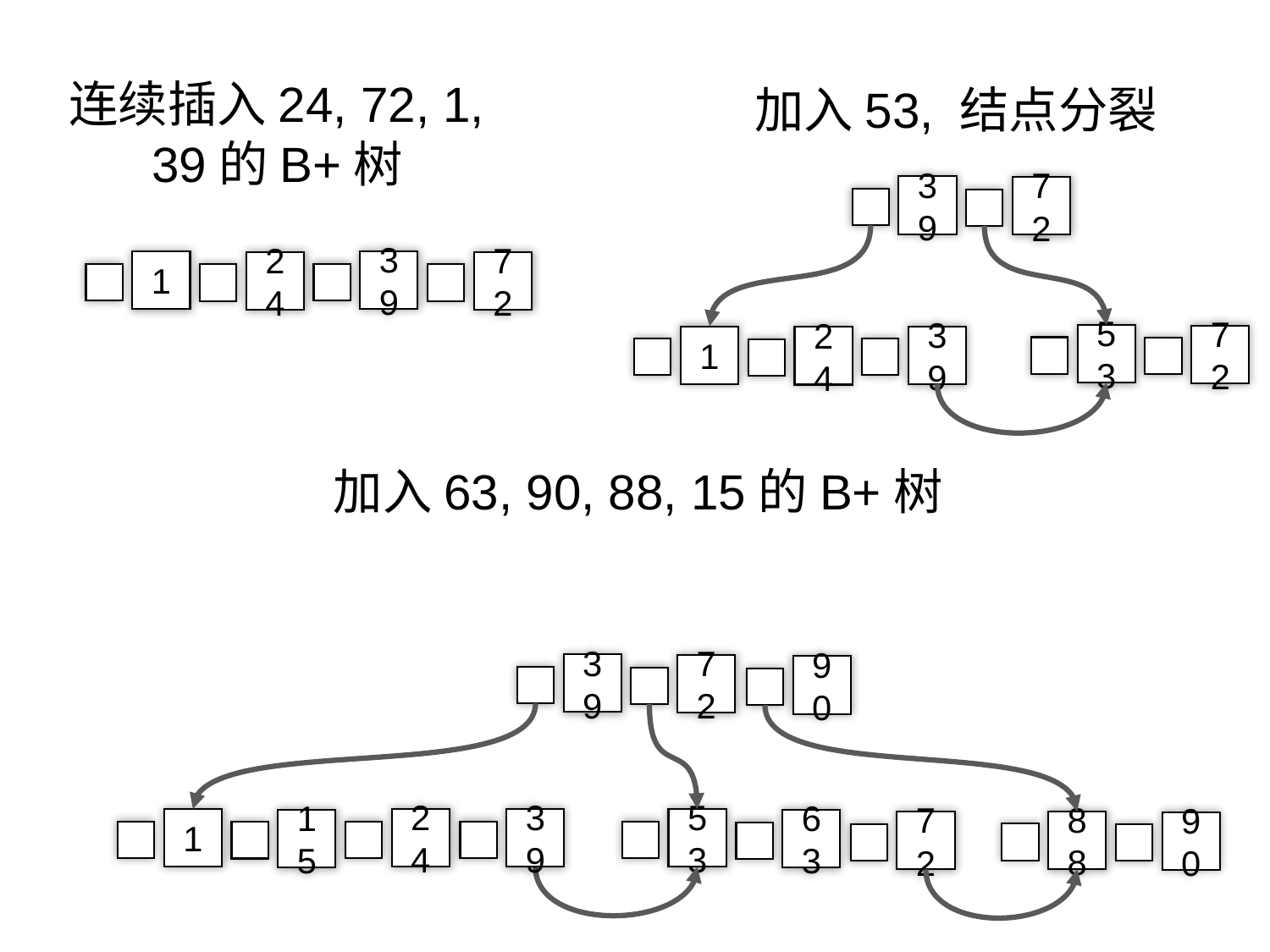

连续插入24, 72, 1, 39的B+树
加入53, 结点分裂
39

72

1

39

24

72

53

72

1

39

24

加入63, 90, 88, 15的B+树
39

72

90

1

24

39

53

15

63

88

72

90